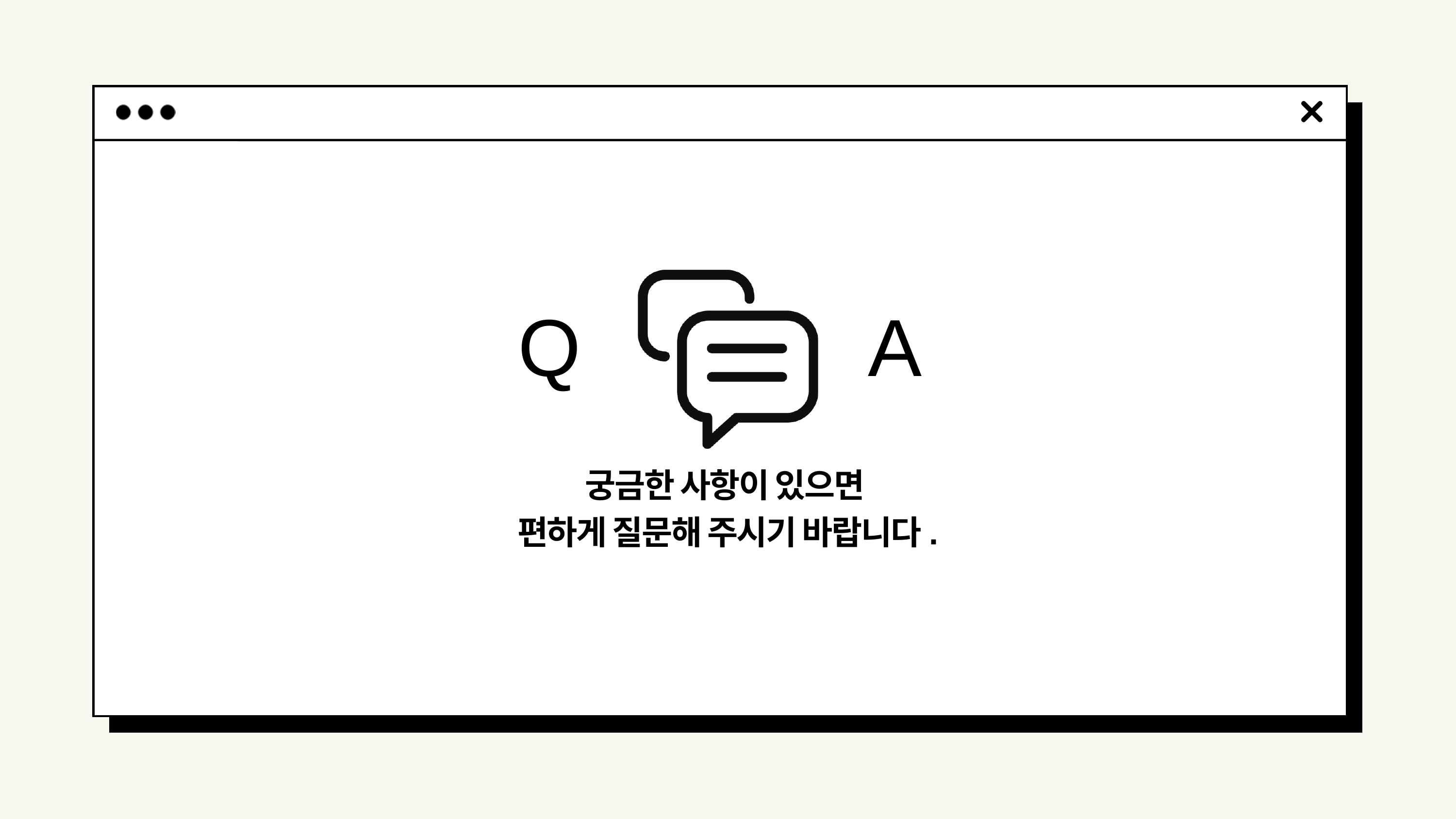

Q             A
궁금한 사항이 있으면
편하게 질문해 주시기 바랍니다.